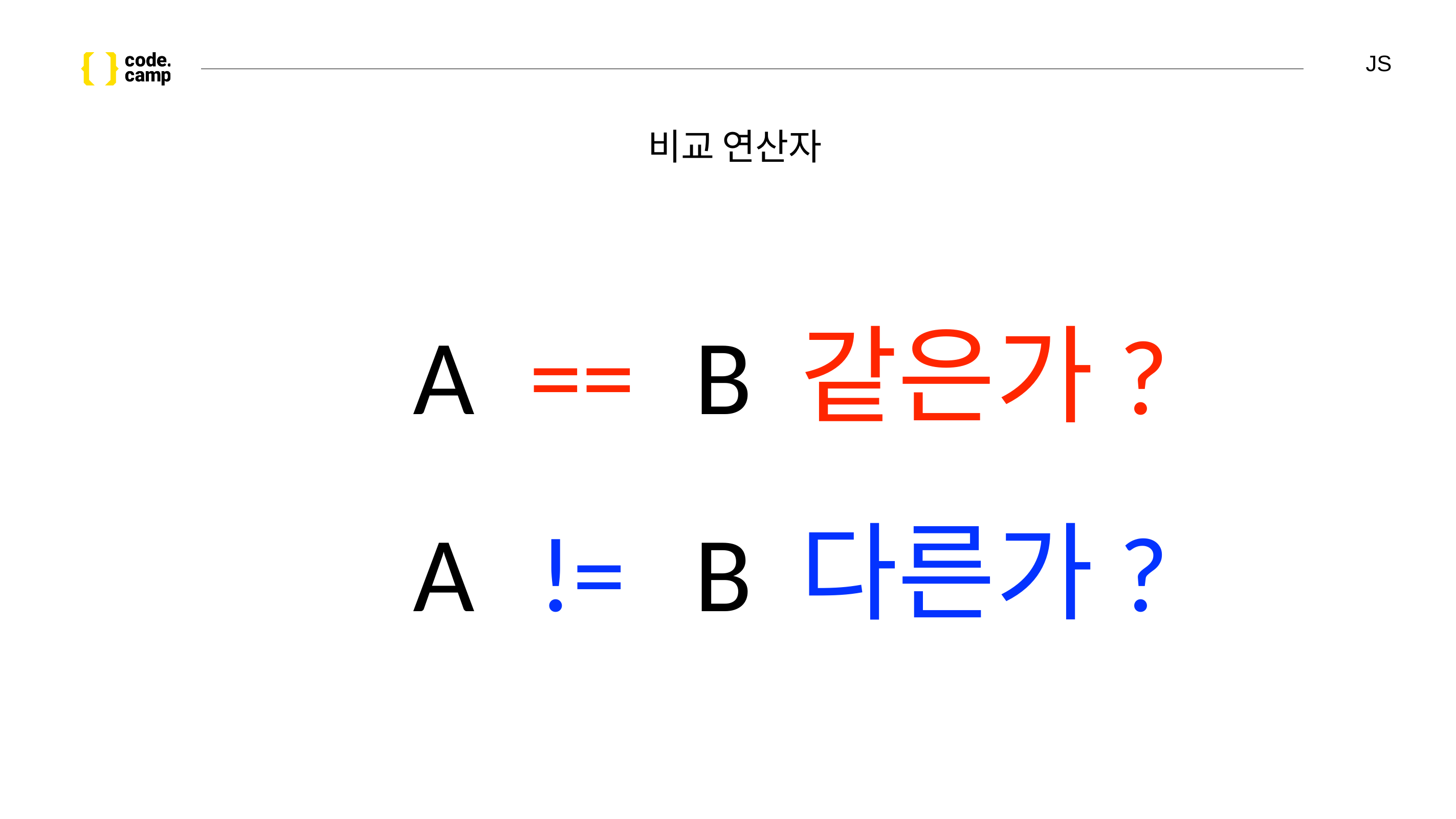

# JS

비교 연산자
A
==
B
같은가?
A
!=
B
다른가?